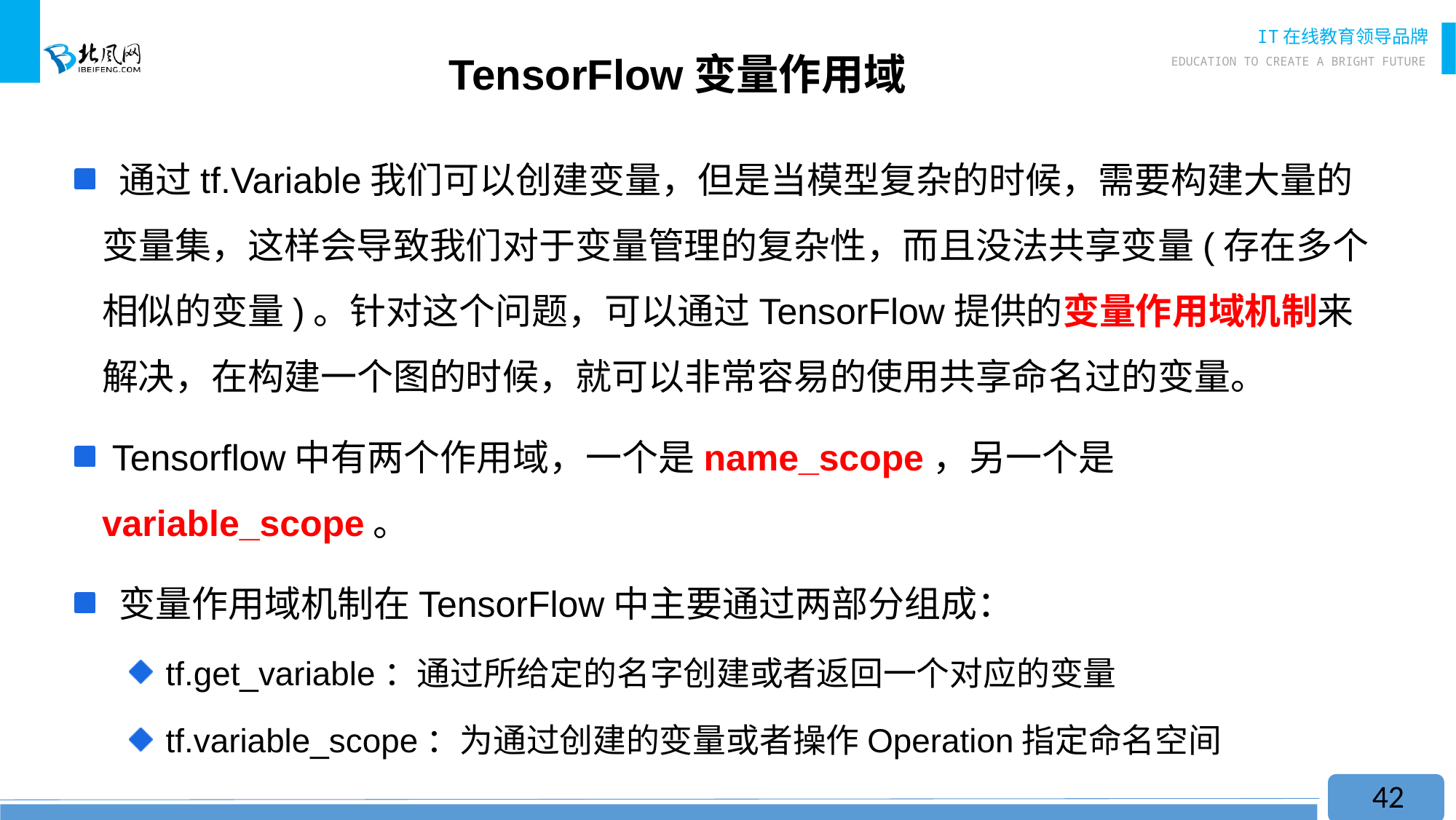

# TensorFlow变量作用域
 通过tf.Variable我们可以创建变量，但是当模型复杂的时候，需要构建大量的变量集，这样会导致我们对于变量管理的复杂性，而且没法共享变量(存在多个相似的变量)。针对这个问题，可以通过TensorFlow提供的变量作用域机制来解决，在构建一个图的时候，就可以非常容易的使用共享命名过的变量。
 Tensorflow中有两个作用域，一个是name_scope，另一个是variable_scope。
 变量作用域机制在TensorFlow中主要通过两部分组成：
 tf.get_variable：通过所给定的名字创建或者返回一个对应的变量
 tf.variable_scope：为通过创建的变量或者操作Operation指定命名空间